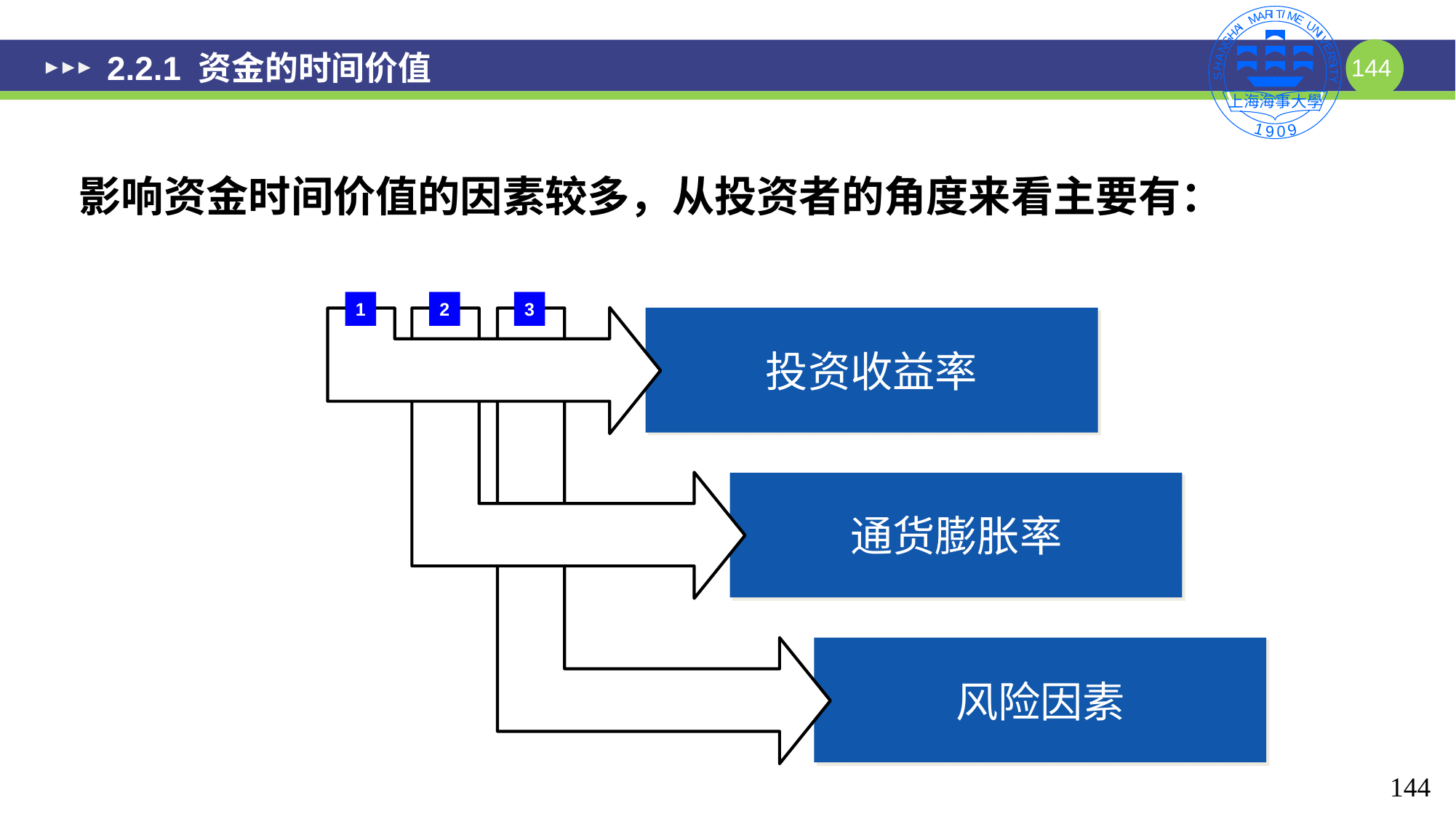

# 2.2.1 资金的时间价值
影响资金时间价值的因素较多，从投资者的角度来看主要有：
1
2
3

投资收益率

通货膨胀率

风险因素
144
144